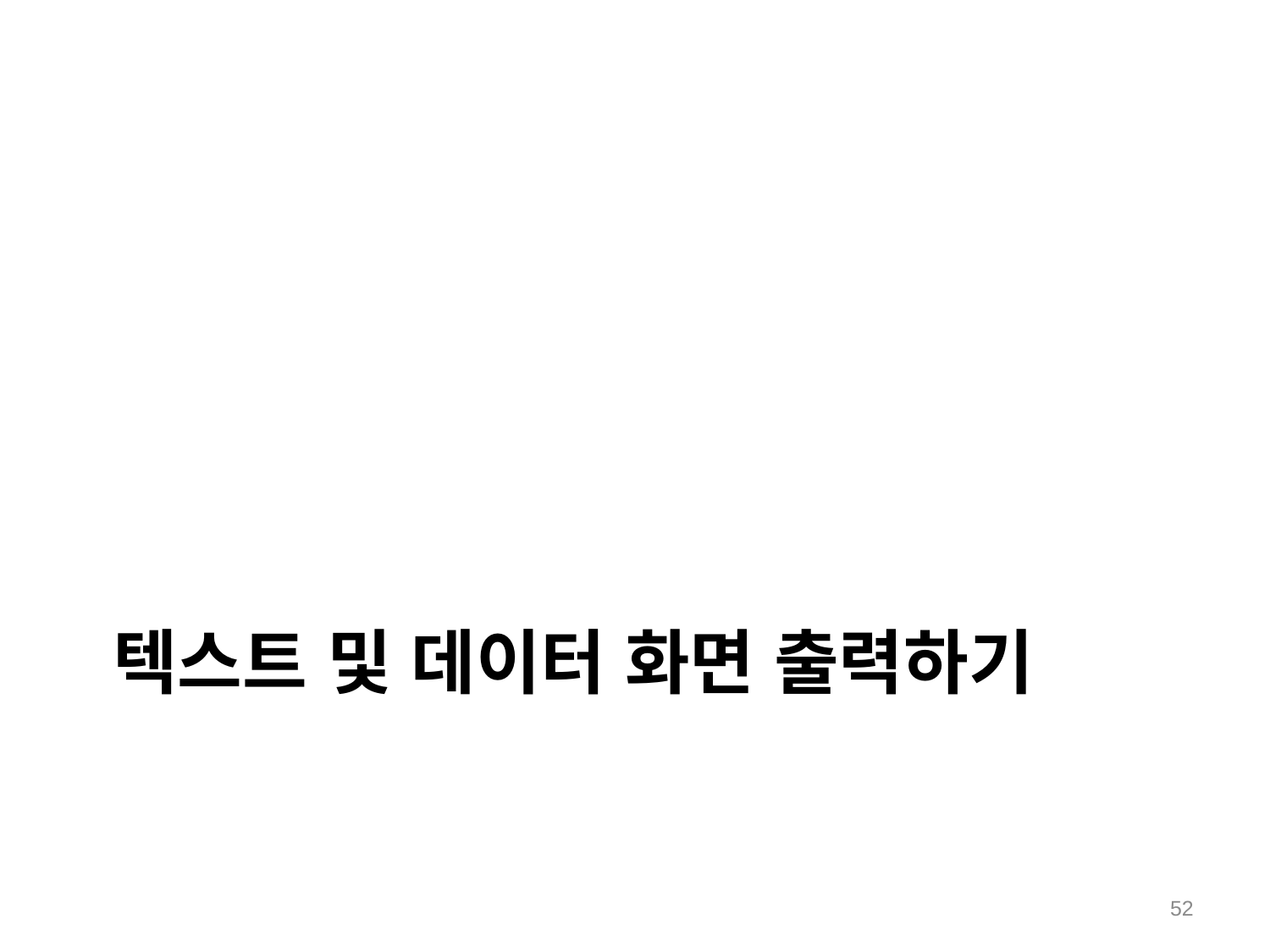

# 텍스트 및 데이터 화면 출력하기
52